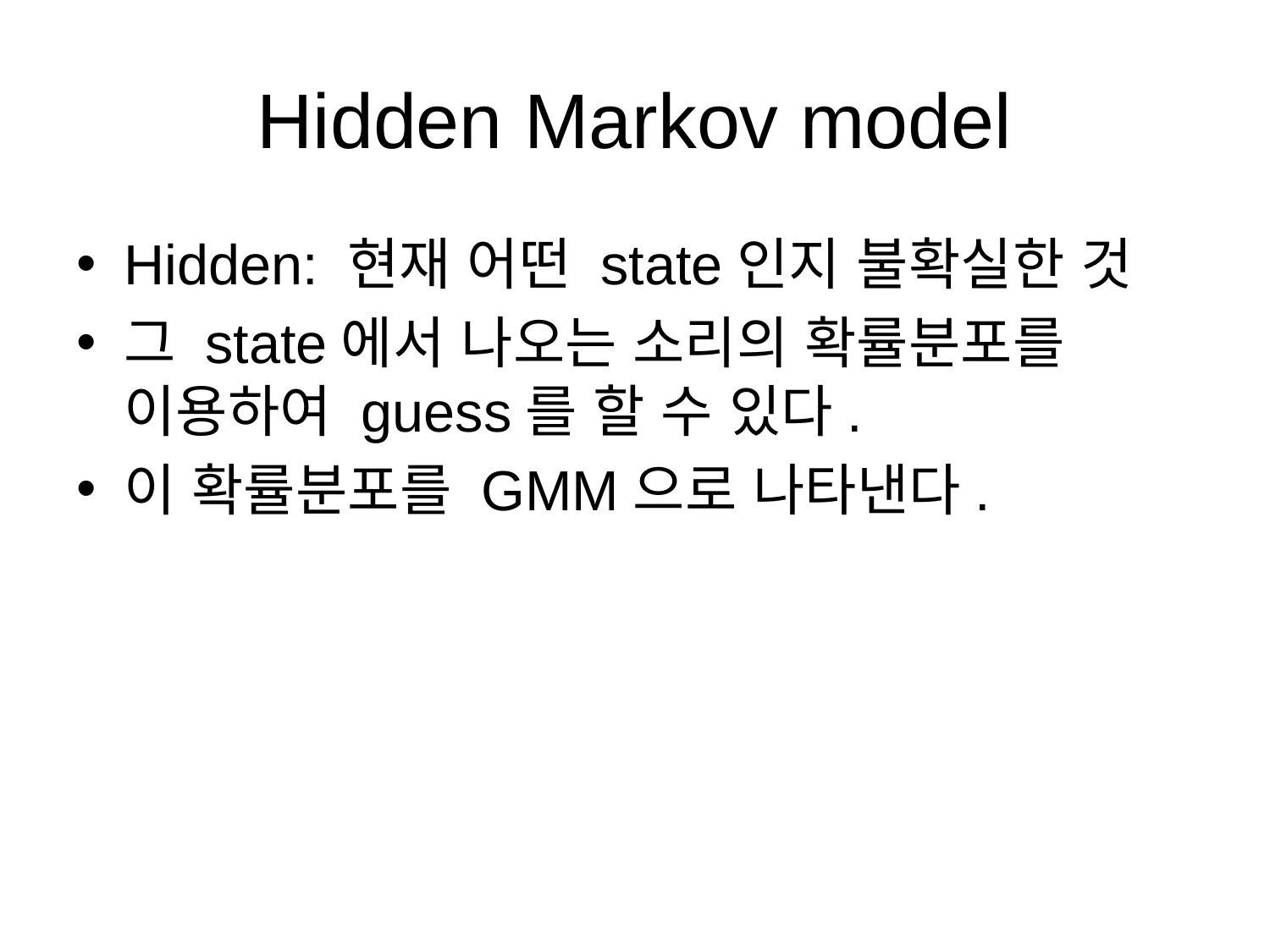

# Hidden Markov model
Hidden: 현재 어떤 state인지 불확실한 것
그 state에서 나오는 소리의 확률분포를 이용하여 guess를 할 수 있다.
이 확률분포를 GMM으로 나타낸다.